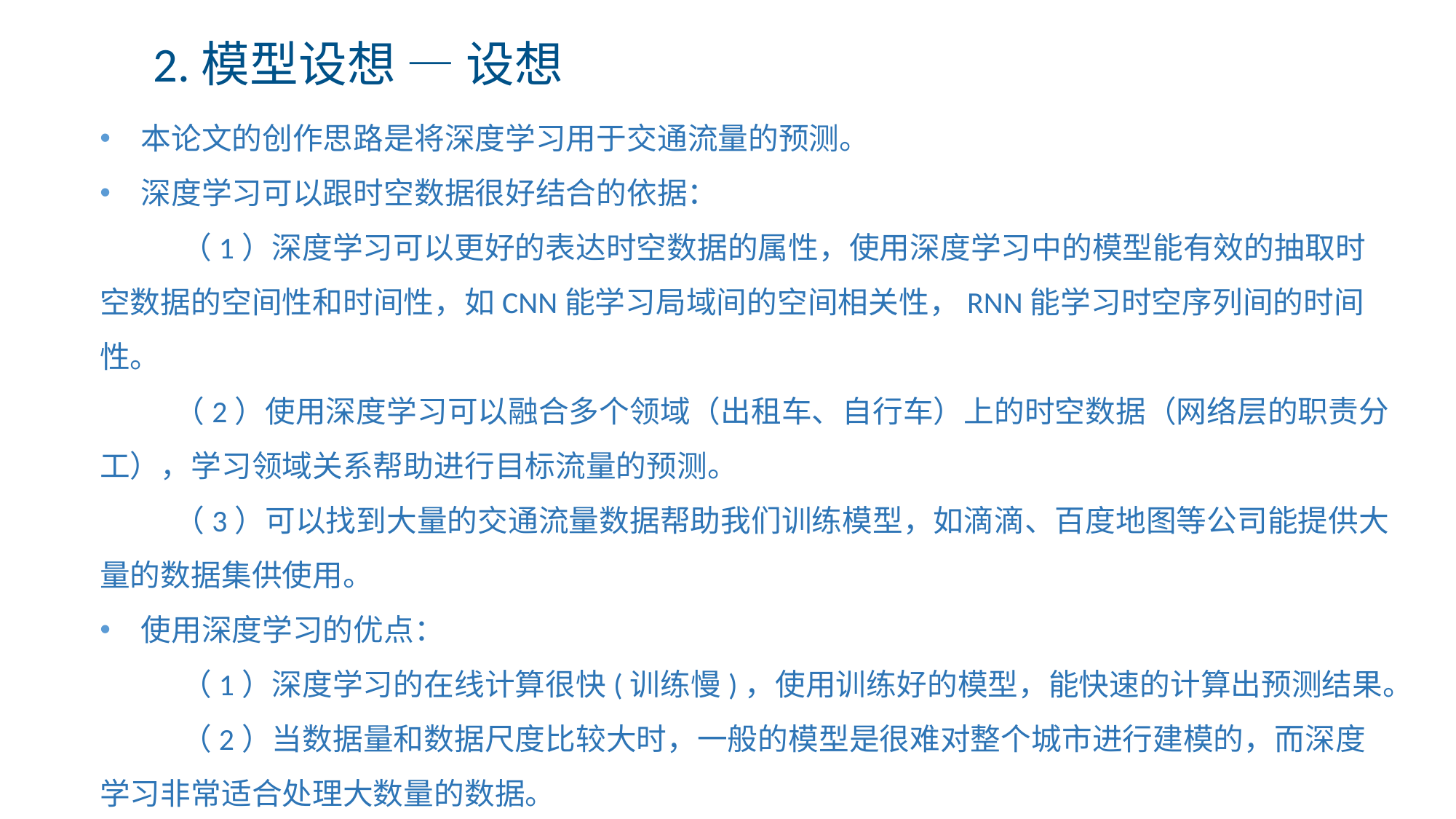

2.模型设想 — 设想
本论文的创作思路是将深度学习用于交通流量的预测。
深度学习可以跟时空数据很好结合的依据：
           （1）深度学习可以更好的表达时空数据的属性，使用深度学习中的模型能有效的抽取时空数据的空间性和时间性，如CNN能学习局域间的空间相关性，RNN能学习时空序列间的时间性。
          （2）使用深度学习可以融合多个领域（出租车、自行车）上的时空数据（网络层的职责分工），学习领域关系帮助进行目标流量的预测。
          （3）可以找到大量的交通流量数据帮助我们训练模型，如滴滴、百度地图等公司能提供大量的数据集供使用。
使用深度学习的优点：
           （1）深度学习的在线计算很快(训练慢)，使用训练好的模型，能快速的计算出预测结果。
           （2）当数据量和数据尺度比较大时，一般的模型是很难对整个城市进行建模的，而深度学习非常适合处理大数量的数据。